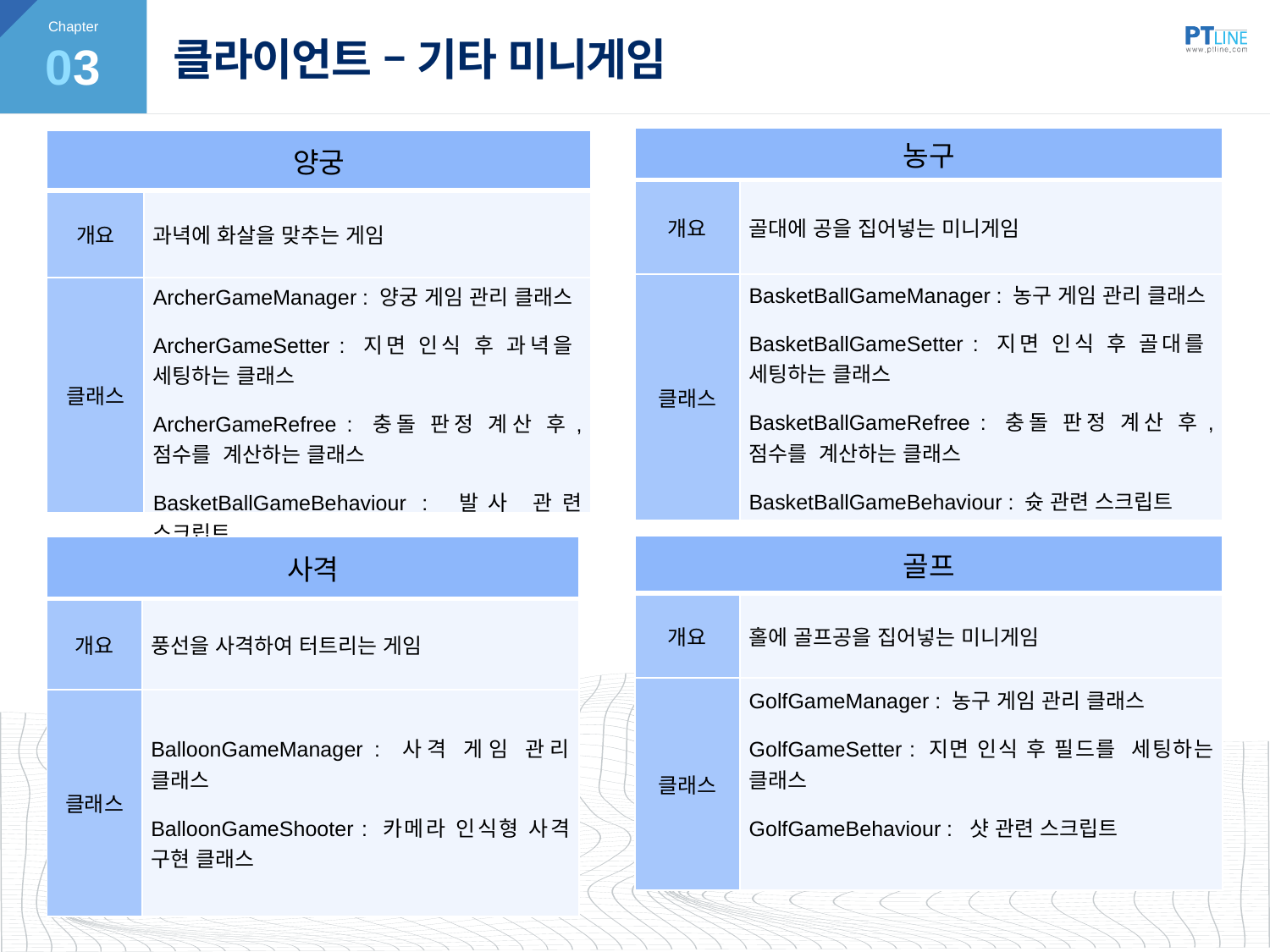

03
# 클라이언트 – 기타 미니게임
| 농구 |  |
| --- | --- |
| 개요 | 골대에 공을 집어넣는 미니게임 |
| 클래스 | BasketBallGameManager : 농구 게임 관리 클래스 BasketBallGameSetter : 지면 인식 후 골대를 세팅하는 클래스 BasketBallGameRefree : 충돌 판정 계산 후, 점수를 계산하는 클래스 BasketBallGameBehaviour : 슛 관련 스크립트 |
| 양궁 |  |
| --- | --- |
| 개요 | 과녁에 화살을 맞추는 게임 |
| 클래스 | ArcherGameManager : 양궁 게임 관리 클래스 ArcherGameSetter : 지면 인식 후 과녁을 세팅하는 클래스 ArcherGameRefree : 충돌 판정 계산 후, 점수를 계산하는 클래스 BasketBallGameBehaviour : 발사 관련 스크립트 |
| 골프 |  |
| --- | --- |
| 개요 | 홀에 골프공을 집어넣는 미니게임 |
| 클래스 | GolfGameManager : 농구 게임 관리 클래스 GolfGameSetter : 지면 인식 후 필드를 세팅하는 클래스 GolfGameBehaviour : 샷 관련 스크립트 |
| 사격 |  |
| --- | --- |
| 개요 | 풍선을 사격하여 터트리는 게임 |
| 클래스 | BalloonGameManager : 사격 게임 관리 클래스 BalloonGameShooter : 카메라 인식형 사격 구현 클래스 |